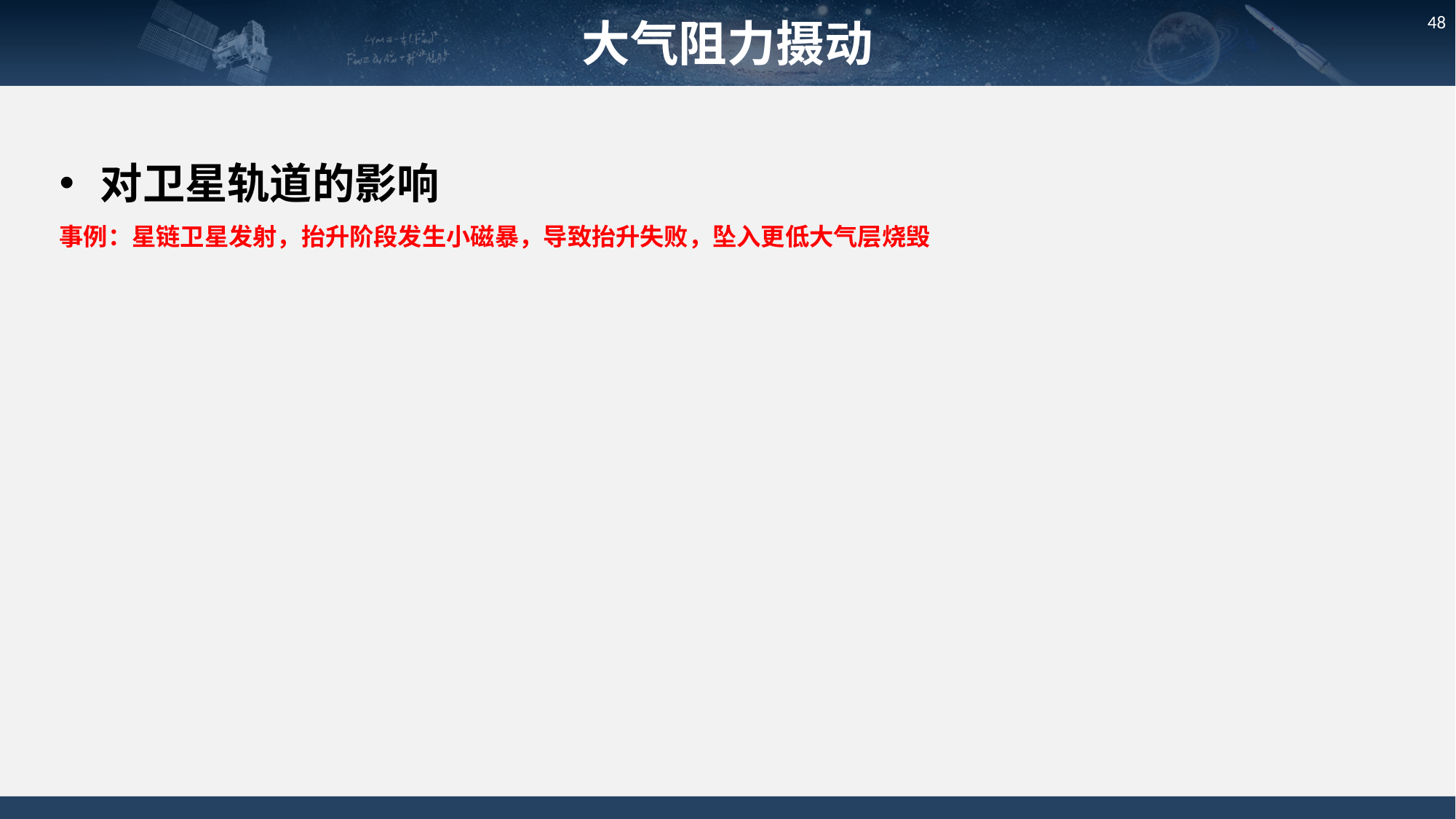

大气阻力摄动
48
对卫星轨道的影响
事例：星链卫星发射，抬升阶段发生小磁暴，导致抬升失败，坠入更低大气层烧毁